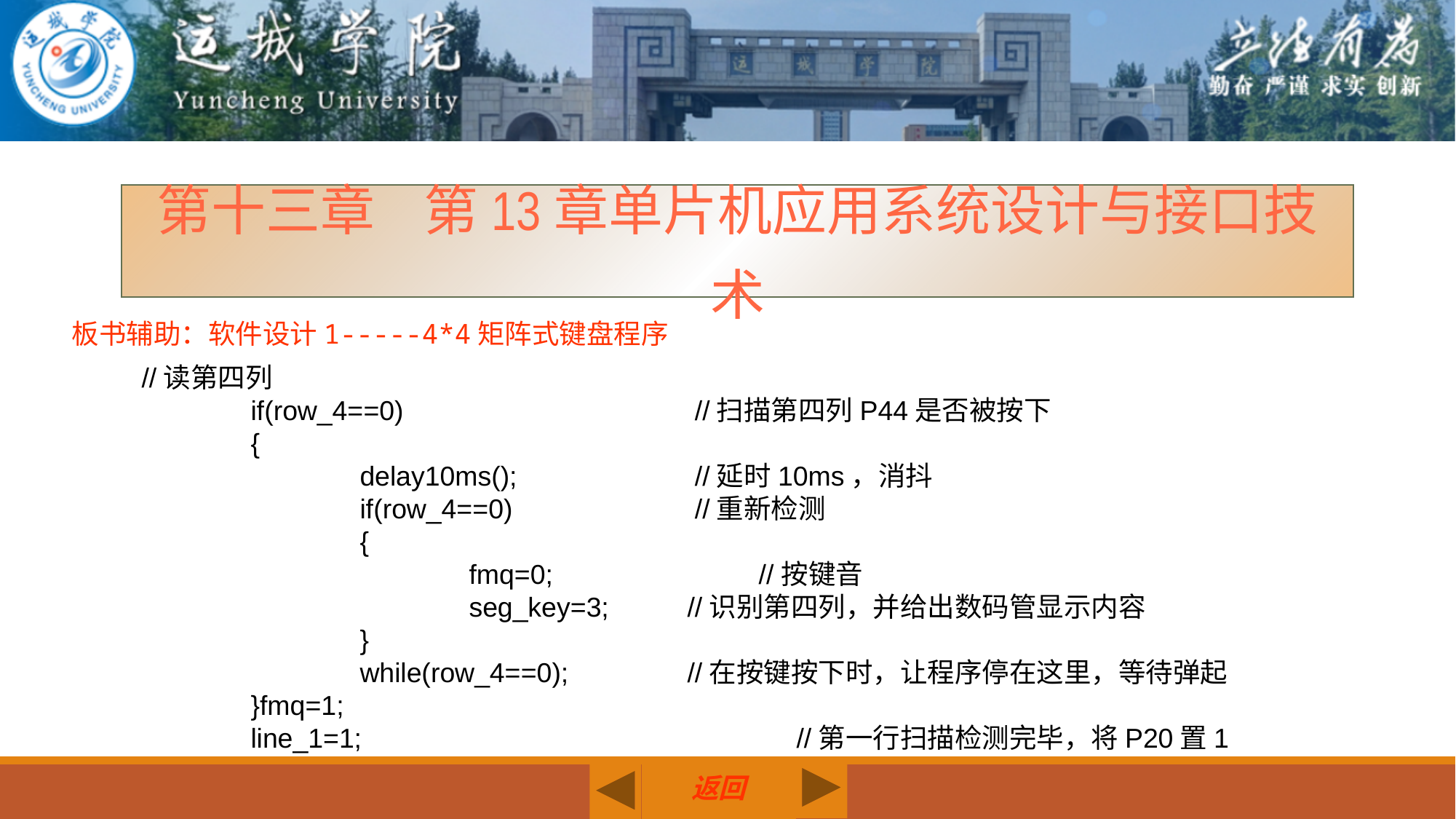

第十三章    第13章单片机应用系统设计与接口技术
板书辅助：软件设计1-----4*4矩阵式键盘程序
//读第四列
	if(row_4==0)			 //扫描第四列P44是否被按下
	{
		delay10ms();		 //延时10ms，消抖
		if(row_4==0)		 //重新检测
		{
			fmq=0;                           //按键音
			seg_key=3;	//识别第四列，并给出数码管显示内容
		}
		while(row_4==0);		//在按键按下时，让程序停在这里，等待弹起
	}fmq=1;
	line_1=1;				//第一行扫描检测完毕，将P20置1
返回